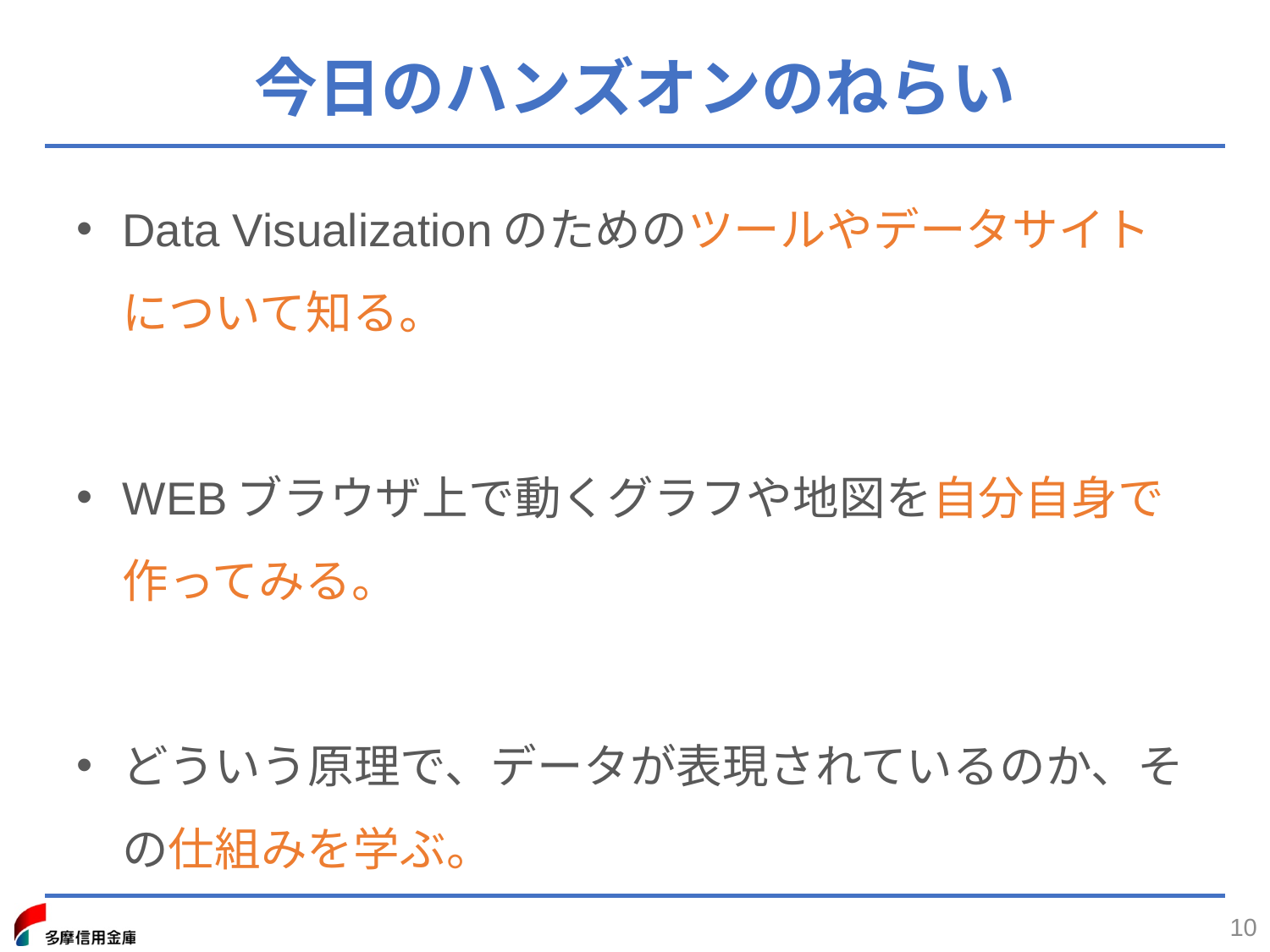

# 今日のハンズオンのねらい
Data Visualizationのためのツールやデータサイトについて知る。

WEBブラウザ上で動くグラフや地図を自分自身で作ってみる。

どういう原理で、データが表現されているのか、その仕組みを学ぶ。
10